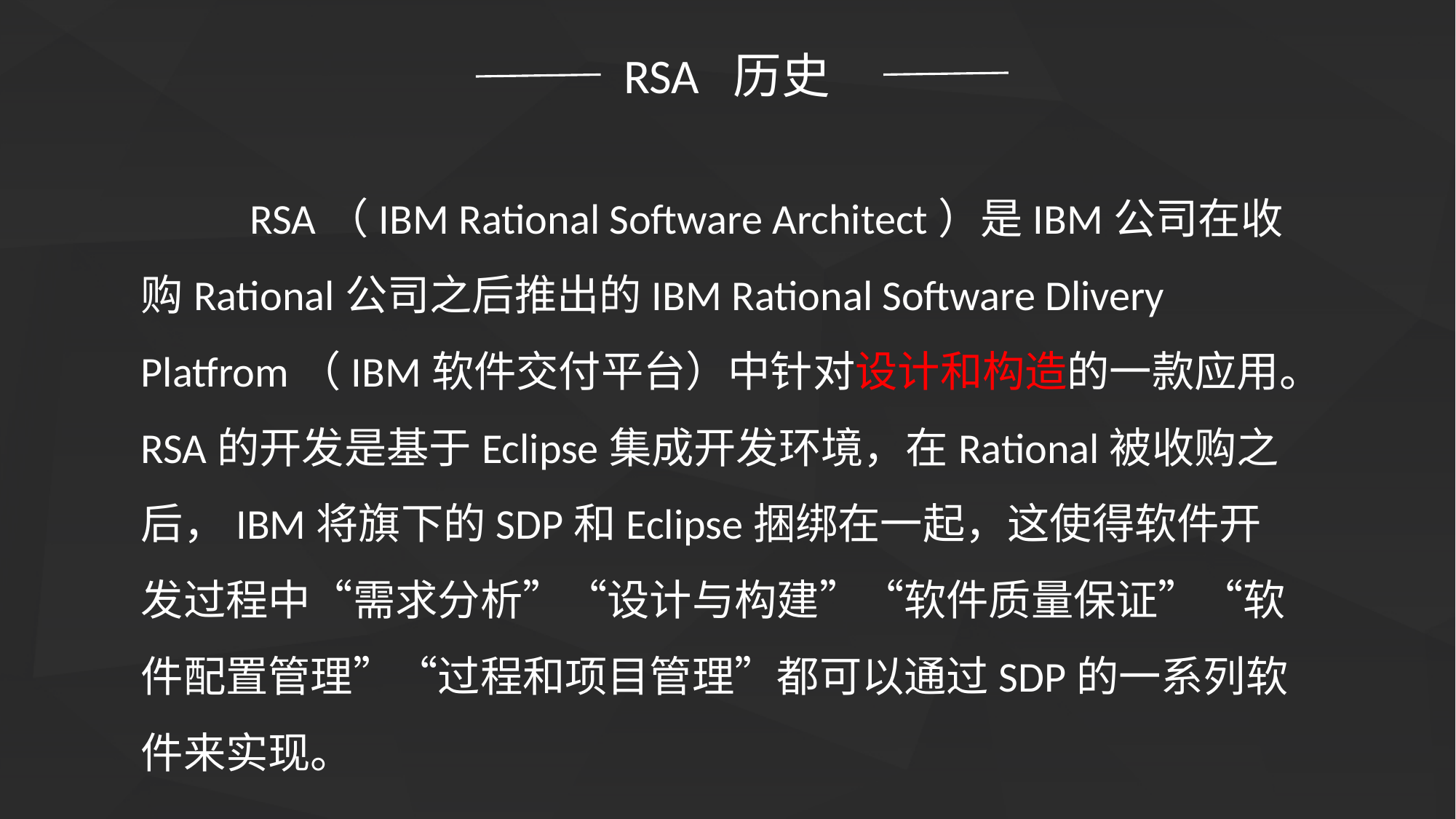

RSA  历史
	RSA（IBM Rational Software Architect）是IBM公司在收购Rational公司之后推出的IBM Rational Software Dlivery Platfrom（IBM软件交付平台）中针对设计和构造的一款应用。RSA的开发是基于Eclipse集成开发环境，在Rational被收购之后，IBM将旗下的SDP和Eclipse捆绑在一起，这使得软件开发过程中“需求分析”“设计与构建”“软件质量保证”“软件配置管理”“过程和项目管理”都可以通过SDP的一系列软件来实现。